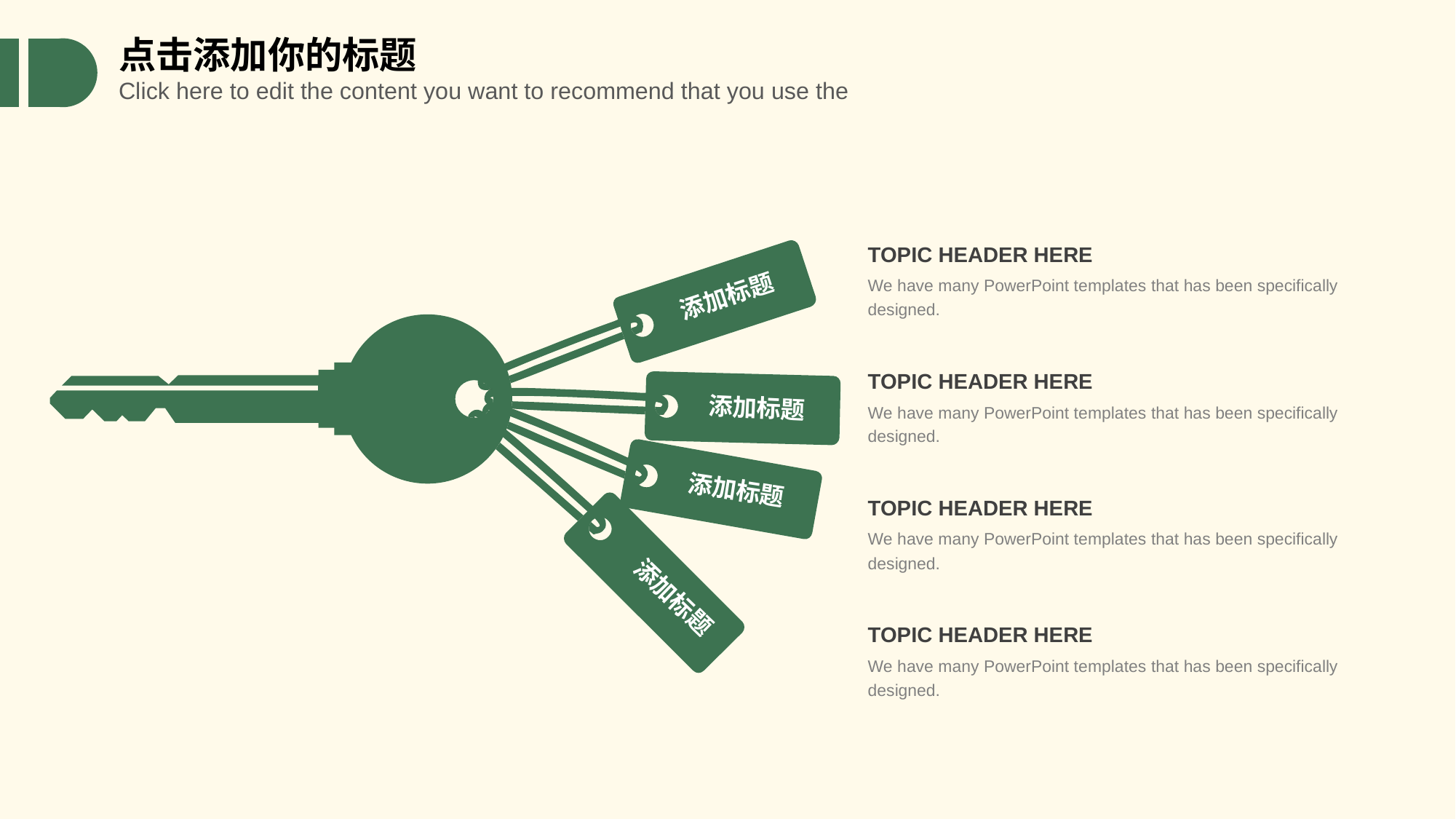

点击添加你的标题

Click here to edit the content you want to recommend that you use the

TOPIC HEADER HERE
We have many PowerPoint templates that has been specifically designed.

添加标题

TOPIC HEADER HERE
We have many PowerPoint templates that has been specifically designed.

添加标题

添加标题

TOPIC HEADER HERE
We have many PowerPoint templates that has been specifically designed.

添加标题
TOPIC HEADER HERE
We have many PowerPoint templates that has been specifically designed.